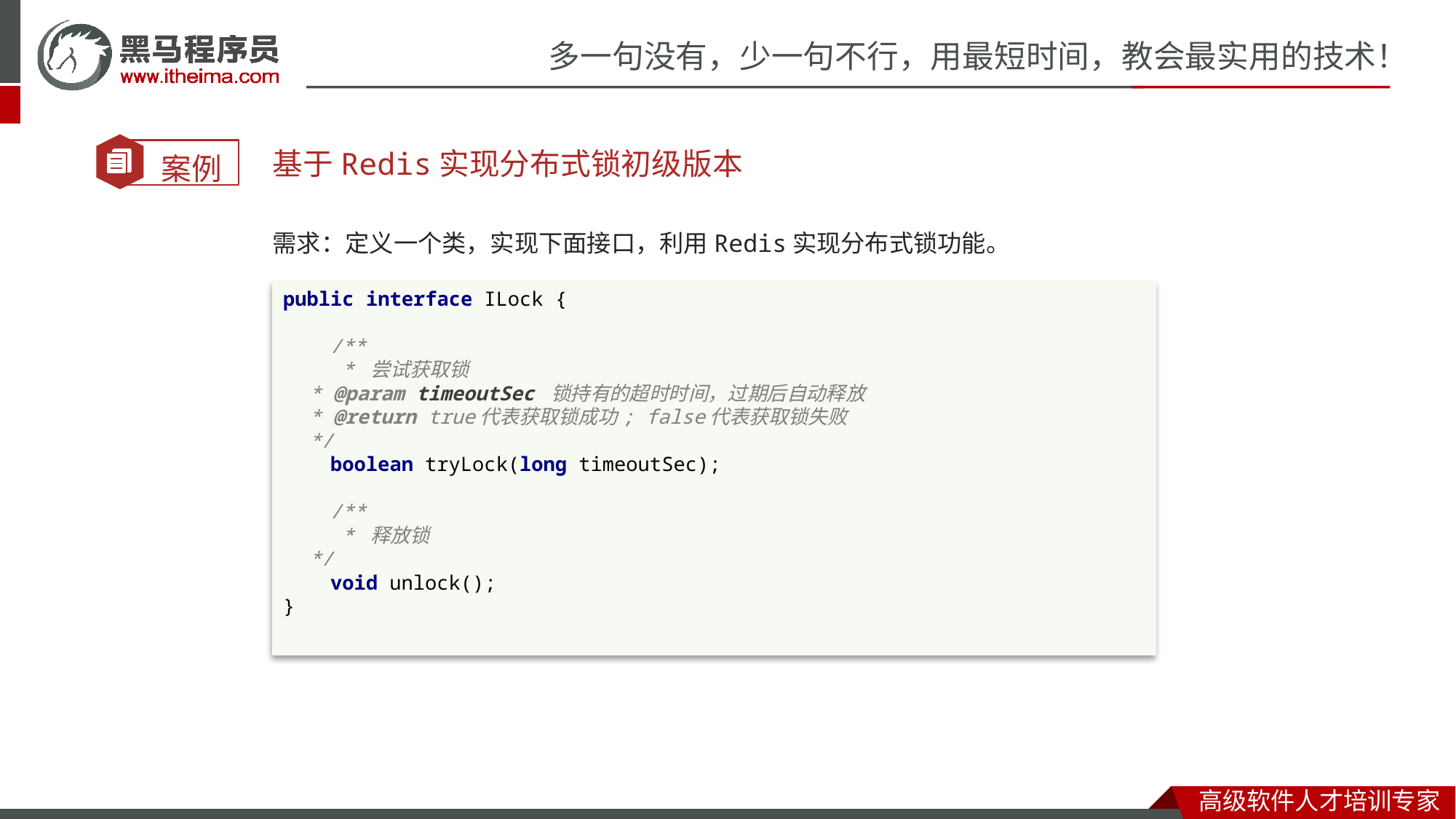

基于Redis实现分布式锁初级版本
需求：定义一个类，实现下面接口，利用Redis实现分布式锁功能。
public interface ILock {
    /**
     * 尝试获取锁
     * @param timeoutSec 锁持有的超时时间，过期后自动释放
     * @return true代表获取锁成功; false代表获取锁失败
     */
    boolean tryLock(long timeoutSec);
    /**
     * 释放锁
     */
    void unlock();
}